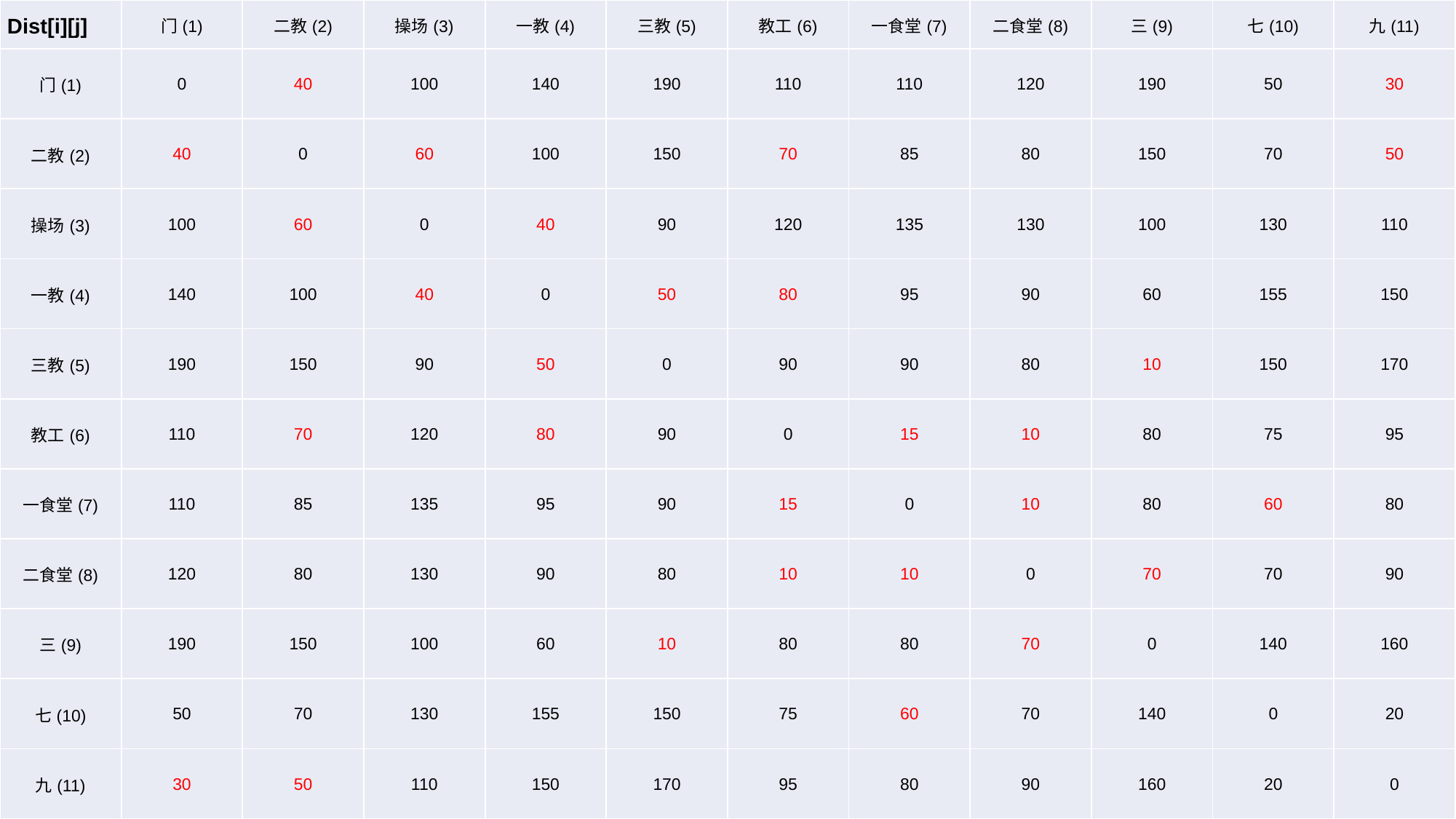

| Dist[i][j] | 门(1) | 二教(2) | 操场(3) | 一教(4) | 三教(5) | 教工(6) | 一食堂(7) | 二食堂(8) | 三(9) | 七(10) | 九(11) |
| --- | --- | --- | --- | --- | --- | --- | --- | --- | --- | --- | --- |
| 门(1) | 0 | 40 | 100 | 140 | 190 | 110 | 110 | 120 | 190 | 50 | 30 |
| 二教(2) | 40 | 0 | 60 | 100 | 150 | 70 | 85 | 80 | 150 | 70 | 50 |
| 操场(3) | 100 | 60 | 0 | 40 | 90 | 120 | 135 | 130 | 100 | 130 | 110 |
| 一教(4) | 140 | 100 | 40 | 0 | 50 | 80 | 95 | 90 | 60 | 155 | 150 |
| 三教(5) | 190 | 150 | 90 | 50 | 0 | 90 | 90 | 80 | 10 | 150 | 170 |
| 教工(6) | 110 | 70 | 120 | 80 | 90 | 0 | 15 | 10 | 80 | 75 | 95 |
| 一食堂(7) | 110 | 85 | 135 | 95 | 90 | 15 | 0 | 10 | 80 | 60 | 80 |
| 二食堂(8) | 120 | 80 | 130 | 90 | 80 | 10 | 10 | 0 | 70 | 70 | 90 |
| 三(9) | 190 | 150 | 100 | 60 | 10 | 80 | 80 | 70 | 0 | 140 | 160 |
| 七(10) | 50 | 70 | 130 | 155 | 150 | 75 | 60 | 70 | 140 | 0 | 20 |
| 九(11) | 30 | 50 | 110 | 150 | 170 | 95 | 80 | 90 | 160 | 20 | 0 |